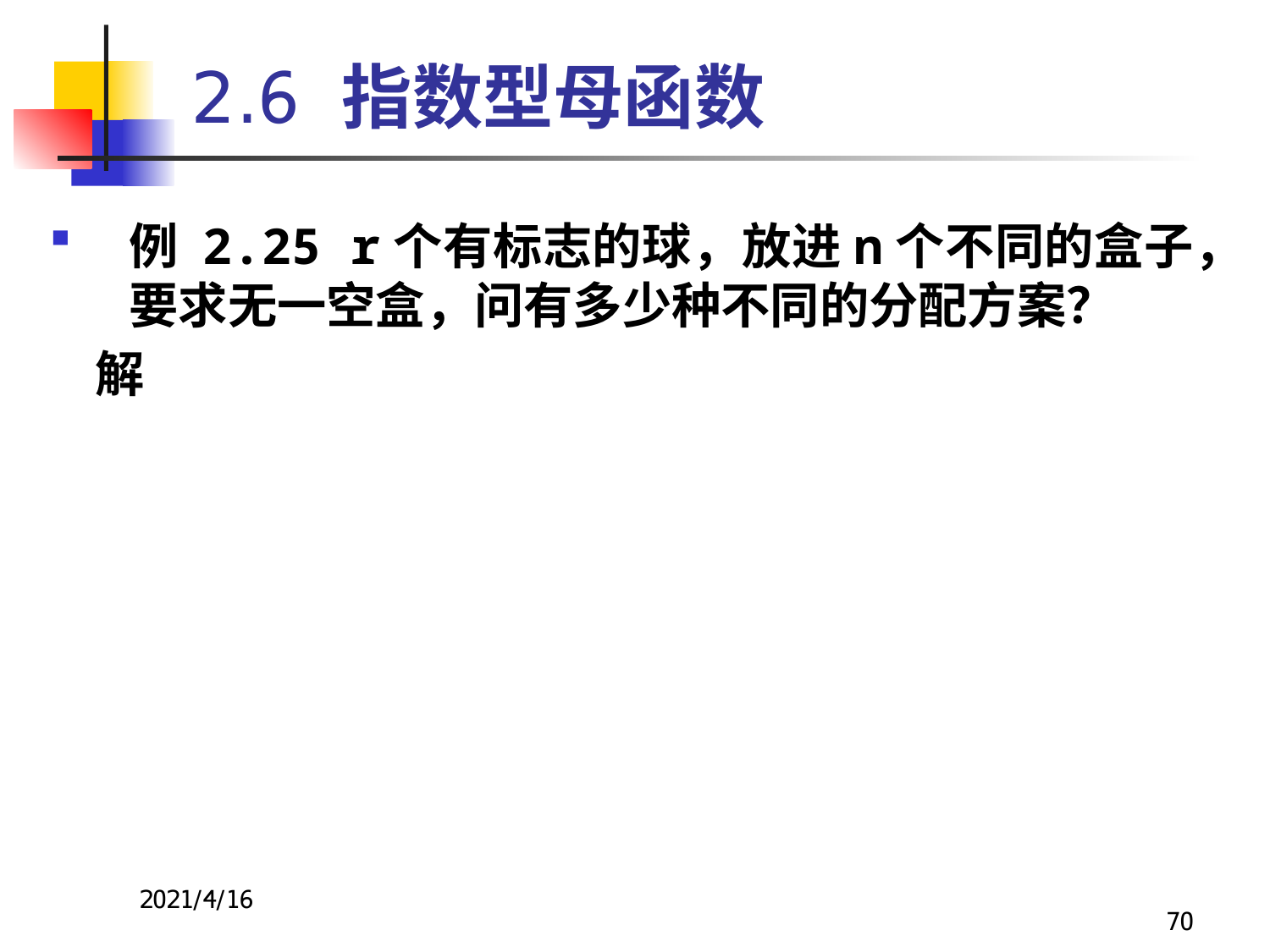

# 2.6 指数型母函数
例 2.25 r个有标志的球，放进n个不同的盒子，要求无一空盒，问有多少种不同的分配方案？
   解

2021/4/16
70